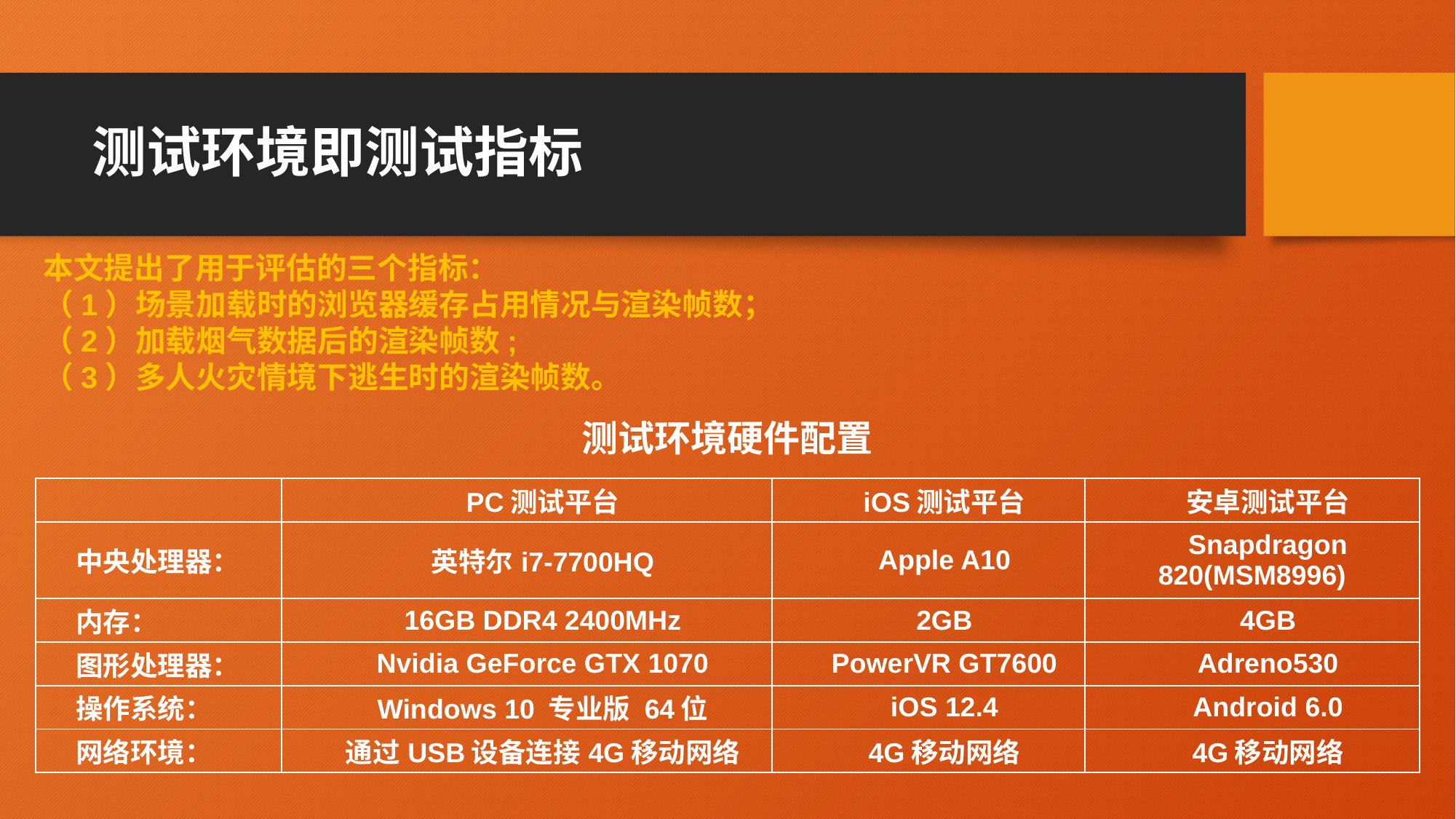

# 测试环境即测试指标
本文提出了用于评估的三个指标：
（1）场景加载时的浏览器缓存占用情况与渲染帧数；
（2）加载烟气数据后的渲染帧数;
（3）多人火灾情境下逃生时的渲染帧数。
测试环境硬件配置
|  | PC测试平台 | iOS测试平台 | 安卓测试平台 |
| --- | --- | --- | --- |
| 中央处理器： | 英特尔i7-7700HQ | Apple A10 | Snapdragon 820(MSM8996) |
| 内存： | 16GB DDR4 2400MHz | 2GB | 4GB |
| 图形处理器： | Nvidia GeForce GTX 1070 | PowerVR GT7600 | Adreno530 |
| 操作系统： | Windows 10 专业版 64位 | iOS 12.4 | Android 6.0 |
| 网络环境： | 通过USB设备连接4G移动网络 | 4G移动网络 | 4G移动网络 |